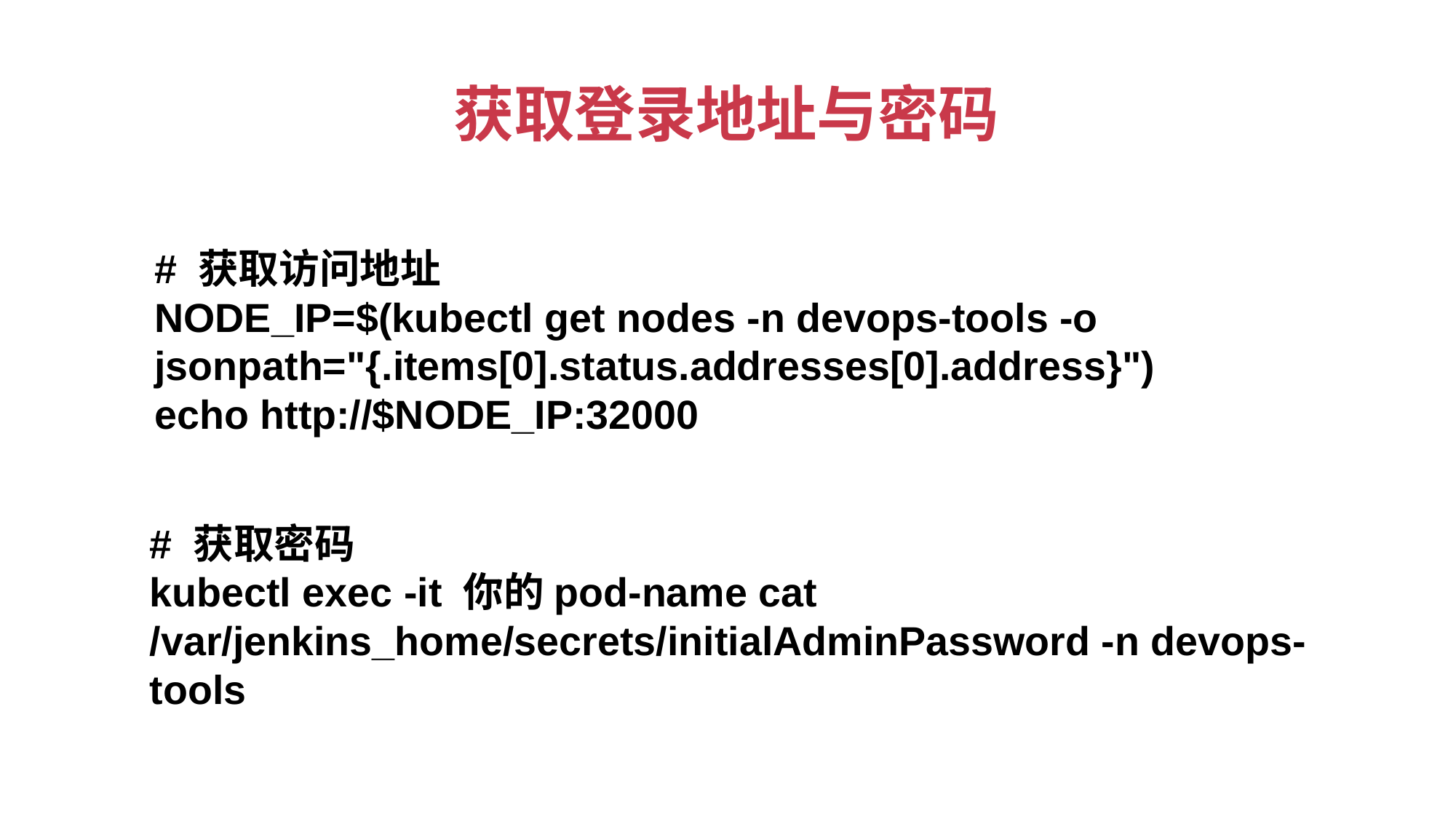

获取登录地址与密码

# 获取访问地址
NODE_IP=$(kubectl get nodes -n devops-tools -o jsonpath="{.items[0].status.addresses[0].address}")
echo http://$NODE_IP:32000

# 获取密码
kubectl exec -it 你的pod-name cat /var/jenkins_home/secrets/initialAdminPassword -n devops-tools